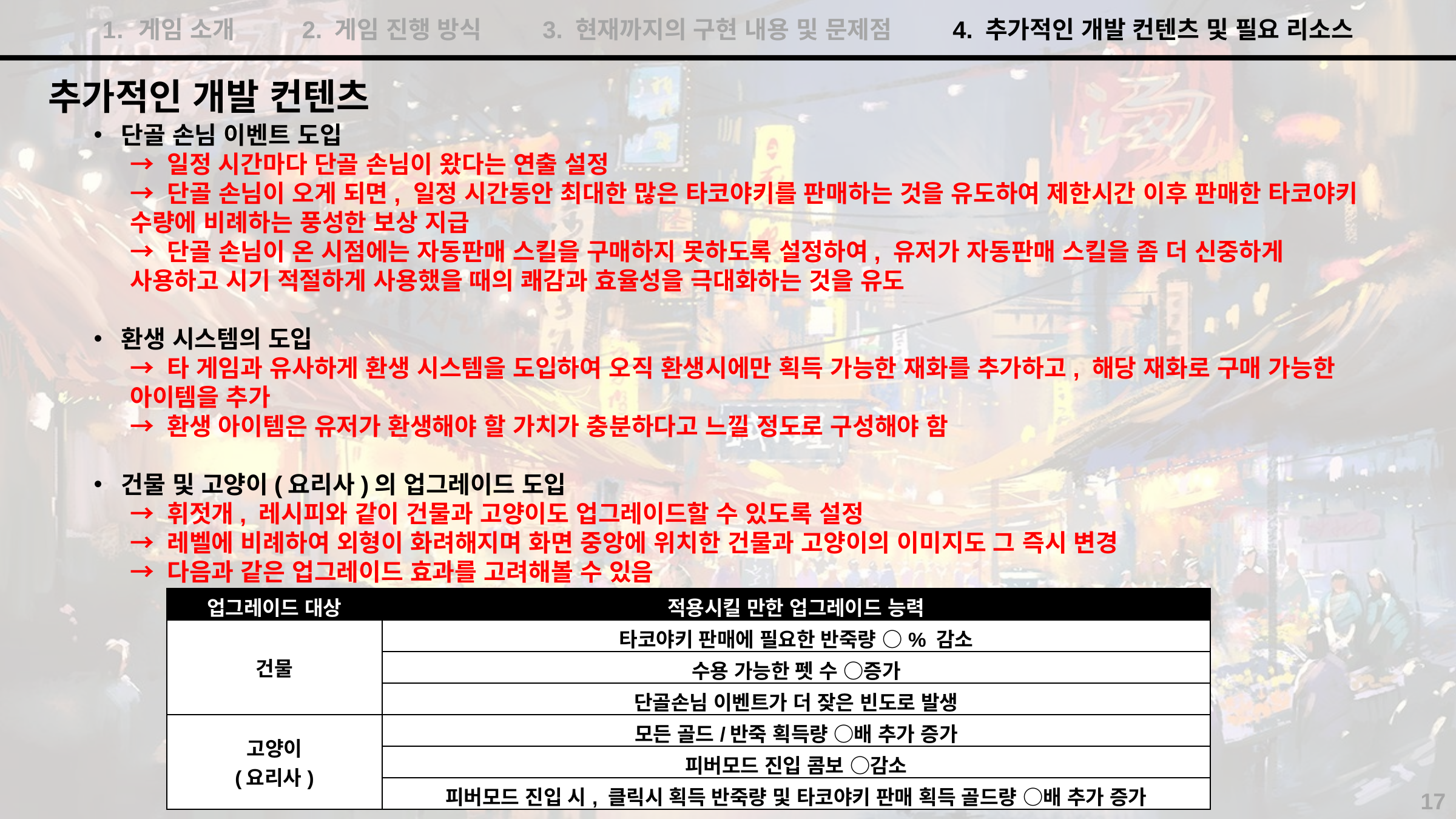

게임 소개         2. 게임 진행 방식        3. 현재까지의 구현 내용 및 문제점        4. 추가적인 개발 컨텐츠 및 필요 리소스

추가적인 개발 컨텐츠
단골 손님 이벤트 도입
→ 일정 시간마다 단골 손님이 왔다는 연출 설정
→ 단골 손님이 오게 되면, 일정 시간동안 최대한 많은 타코야키를 판매하는 것을 유도하여 제한시간 이후 판매한 타코야키 수량에 비례하는 풍성한 보상 지급
→ 단골 손님이 온 시점에는 자동판매 스킬을 구매하지 못하도록 설정하여, 유저가 자동판매 스킬을 좀 더 신중하게 사용하고 시기 적절하게 사용했을 때의 쾌감과 효율성을 극대화하는 것을 유도

환생 시스템의 도입
→ 타 게임과 유사하게 환생 시스템을 도입하여 오직 환생시에만 획득 가능한 재화를 추가하고, 해당 재화로 구매 가능한 아이템을 추가
→ 환생 아이템은 유저가 환생해야 할 가치가 충분하다고 느낄 정도로 구성해야 함

건물 및 고양이(요리사)의 업그레이드 도입
→ 휘젓개, 레시피와 같이 건물과 고양이도 업그레이드할 수 있도록 설정
→ 레벨에 비례하여 외형이 화려해지며 화면 중앙에 위치한 건물과 고양이의 이미지도 그 즉시 변경
→ 다음과 같은 업그레이드 효과를 고려해볼 수 있음

| 업그레이드 대상 | 적용시킬 만한 업그레이드 능력 |
| --- | --- |
| 건물 | 타코야키 판매에 필요한 반죽량 ○% 감소 |
|  | 수용 가능한 펫 수 ○증가 |
|  | 단골손님 이벤트가 더 잦은 빈도로 발생 |
| 고양이 (요리사) | 모든 골드/반죽 획득량 ○배 추가 증가 |
|  | 피버모드 진입 콤보 ○감소 |
|  | 피버모드 진입 시, 클릭시 획득 반죽량 및 타코야키 판매 획득 골드량 ○배 추가 증가 |
17